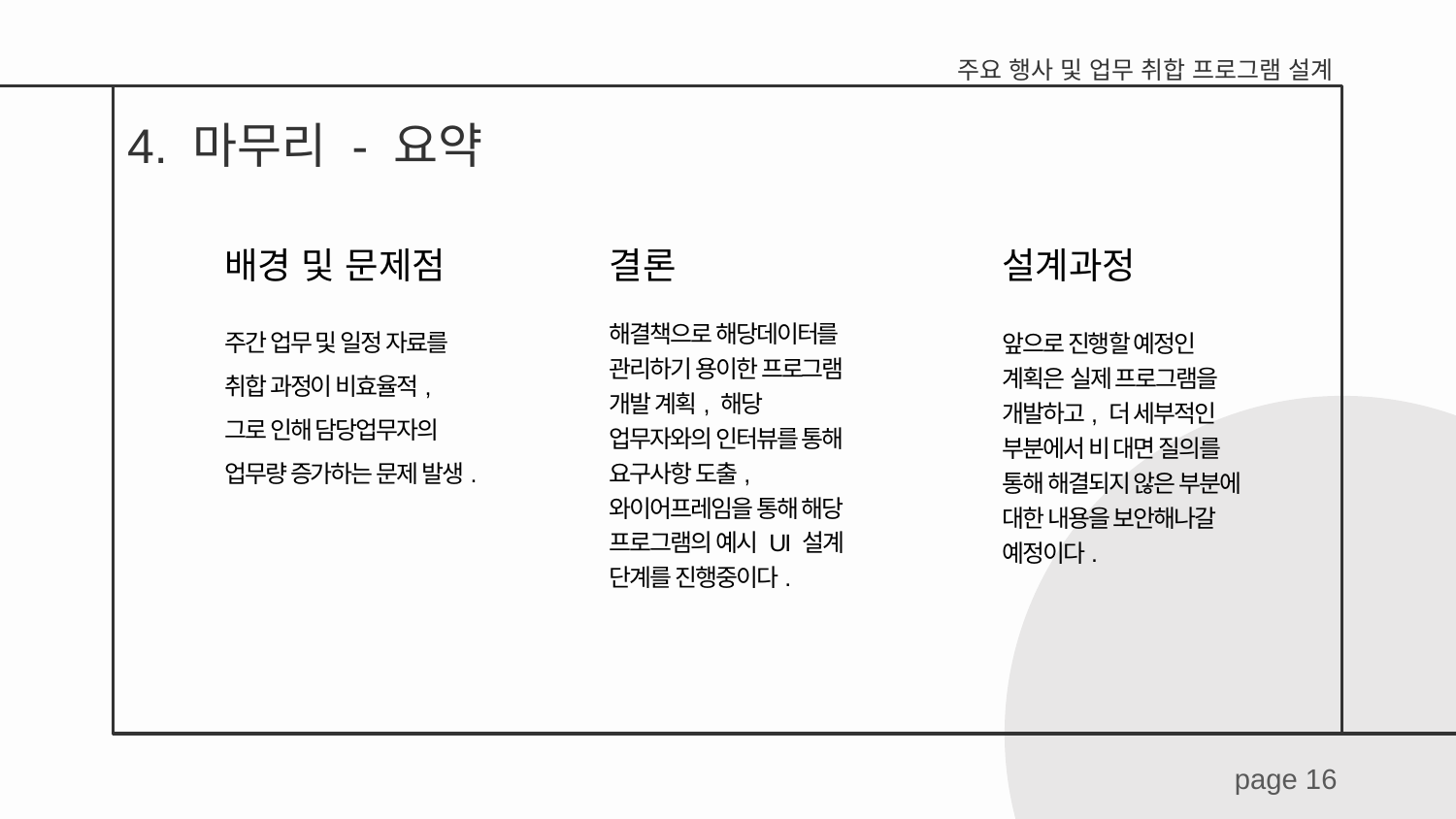

주요 행사 및 업무 취합 프로그램 설계
4. 마무리 - 요약
결론
설계과정
배경 및 문제점
주간 업무 및 일정 자료를 취합 과정이 비효율적, 그로 인해 담당업무자의 업무량 증가하는 문제 발생.

해결책으로 해당데이터를 관리하기 용이한 프로그램 개발 계획, 해당 업무자와의 인터뷰를 통해 요구사항 도출,
와이어프레임을 통해 해당 프로그램의 예시 UI 설계 단계를 진행중이다.
앞으로 진행할 예정인 계획은 실제 프로그램을 개발하고, 더 세부적인 부분에서 비 대면 질의를 통해 해결되지 않은 부분에 대한 내용을 보안해나갈 예정이다.
page 16